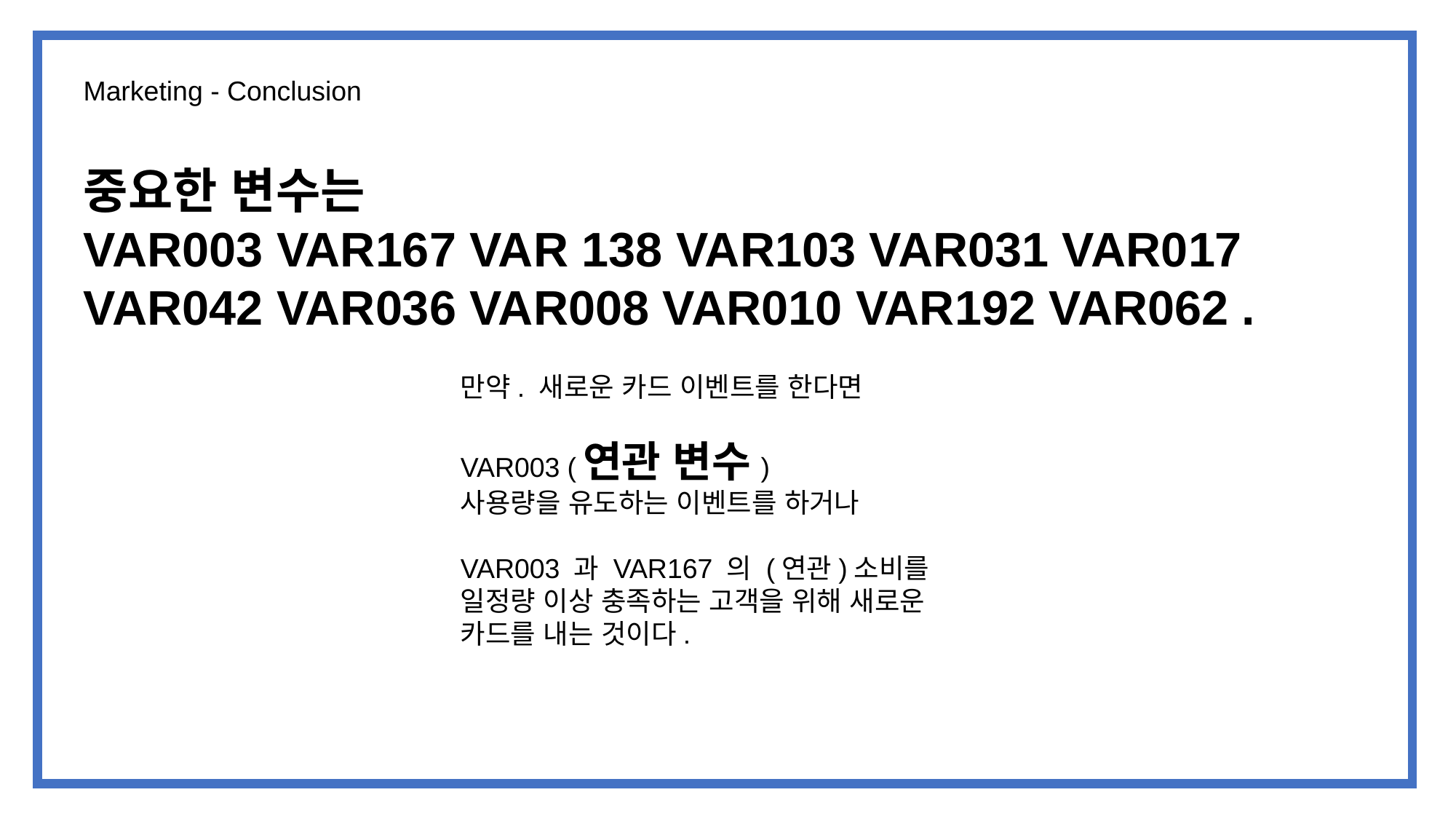

Marketing - Conclusion
중요한 변수는
VAR003 VAR167 VAR 138 VAR103 VAR031 VAR017 VAR042 VAR036 VAR008 VAR010 VAR192 VAR062 .
만약. 새로운 카드 이벤트를 한다면

VAR003 (연관 변수)
사용량을 유도하는 이벤트를 하거나

VAR003 과 VAR167 의 (연관)소비를 일정량 이상 충족하는 고객을 위해 새로운 카드를 내는 것이다.